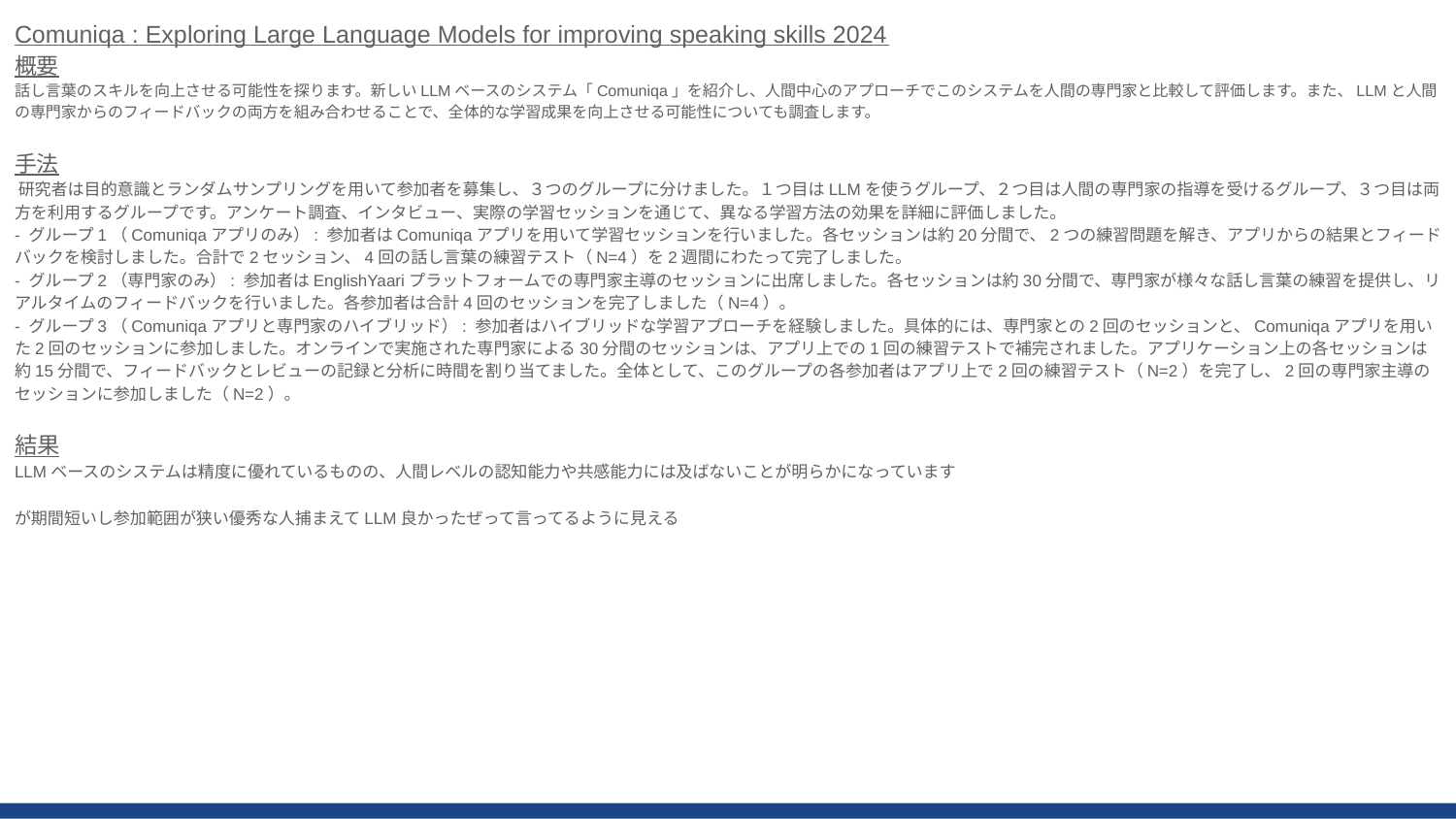

Comuniqa : Exploring Large Language Models for improving speaking skills 2024
概要
話し言葉のスキルを向上させる可能性を探ります。新しいLLMベースのシステム「Comuniqa」を紹介し、人間中心のアプローチでこのシステムを人間の専門家と比較して評価します。また、LLMと人間の専門家からのフィードバックの両方を組み合わせることで、全体的な学習成果を向上させる可能性についても調査します。
手法
 研究者は目的意識とランダムサンプリングを用いて参加者を募集し、３つのグループに分けました。１つ目はLLMを使うグループ、２つ目は人間の専門家の指導を受けるグループ、３つ目は両方を利用するグループです。アンケート調査、インタビュー、実際の学習セッションを通じて、異なる学習方法の効果を詳細に評価しました。
- グループ1（Comuniqaアプリのみ）: 参加者はComuniqaアプリを用いて学習セッションを行いました。各セッションは約20分間で、2つの練習問題を解き、アプリからの結果とフィードバックを検討しました。合計で2セッション、4回の話し言葉の練習テスト（N=4）を2週間にわたって完了しました​​。
- グループ2（専門家のみ）: 参加者はEnglishYaariプラットフォームでの専門家主導のセッションに出席しました。各セッションは約30分間で、専門家が様々な話し言葉の練習を提供し、リアルタイムのフィードバックを行いました。各参加者は合計4回のセッションを完了しました（N=4）​​。
- グループ3（Comuniqaアプリと専門家のハイブリッド）: 参加者はハイブリッドな学習アプローチを経験しました。具体的には、専門家との2回のセッションと、Comuniqaアプリを用いた2回のセッションに参加しました。オンラインで実施された専門家による30分間のセッションは、アプリ上での1回の練習テストで補完されました。アプリケーション上の各セッションは約15分間で、フィードバックとレビューの記録と分析に時間を割り当てました。全体として、このグループの各参加者はアプリ上で2回の練習テスト（N=2）を完了し、2回の専門家主導のセッションに参加しました（N=2）​​。
結果
LLMベースのシステムは精度に優れているものの、人間レベルの認知能力や共感能力には及ばないことが明らかになっています
が期間短いし参加範囲が狭い優秀な人捕まえてLLM良かったぜって言ってるように見える